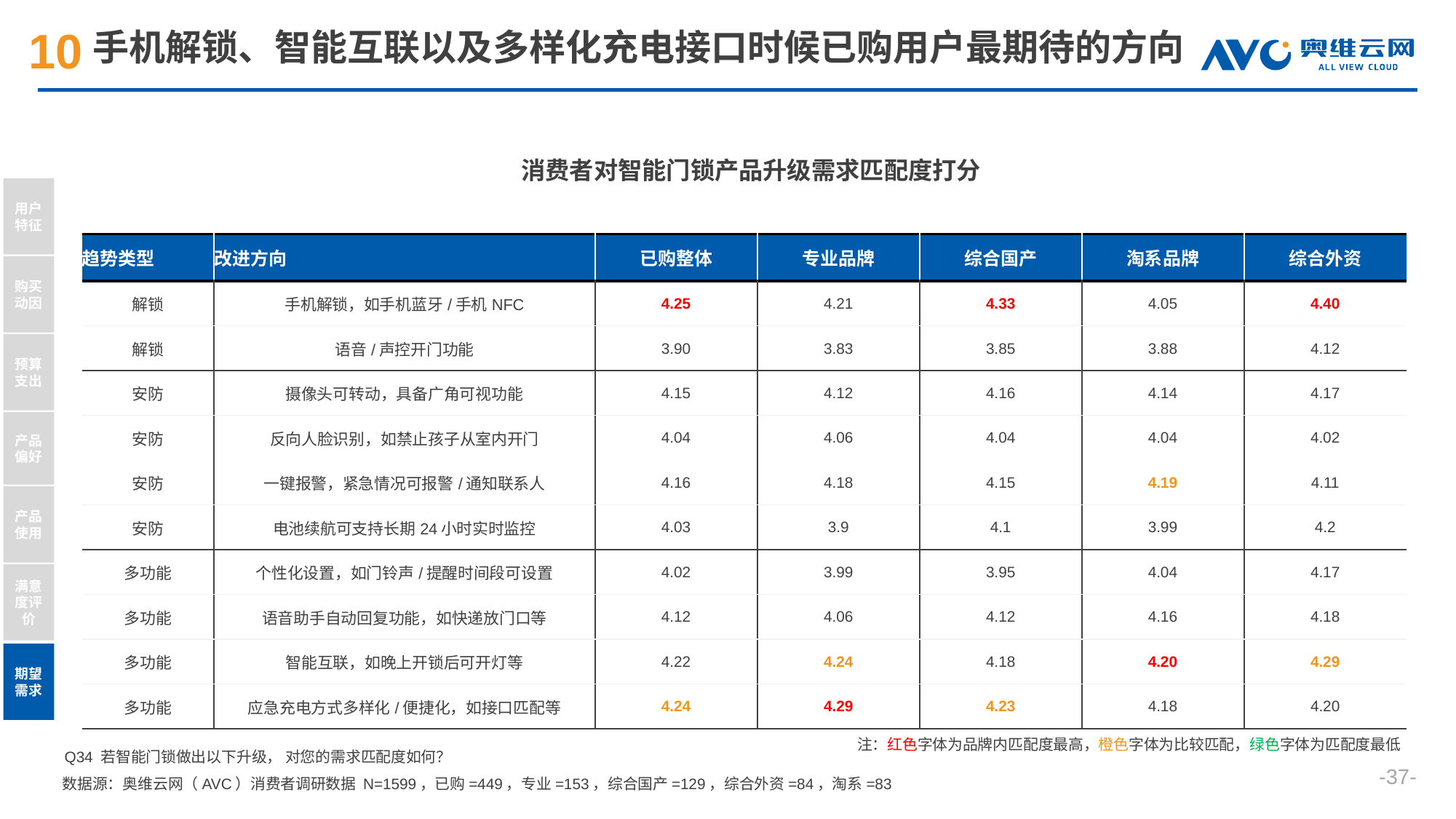

# 手机解锁、智能互联以及多样化充电接口时候已购用户最期待的方向
消费者对智能门锁产品升级需求匹配度打分
用户特征
购买动因
预算支出
产品偏好
产品使用
满意度评价
期望需求
| 趋势类型 | 改进方向 | 已购整体 | 专业品牌 | 综合国产 | 淘系品牌 | 综合外资 |
| --- | --- | --- | --- | --- | --- | --- |
| 解锁 | 手机解锁，如手机蓝牙/手机NFC | 4.25 | 4.21 | 4.33 | 4.05 | 4.40 |
| 解锁 | 语音/声控开门功能 | 3.90 | 3.83 | 3.85 | 3.88 | 4.12 |
| 安防 | 摄像头可转动，具备广角可视功能 | 4.15 | 4.12 | 4.16 | 4.14 | 4.17 |
| 安防 | 反向人脸识别，如禁止孩子从室内开门 | 4.04 | 4.06 | 4.04 | 4.04 | 4.02 |
| 安防 | 一键报警，紧急情况可报警/通知联系人 | 4.16 | 4.18 | 4.15 | 4.19 | 4.11 |
| 安防 | 电池续航可支持长期24小时实时监控 | 4.03 | 3.9 | 4.1 | 3.99 | 4.2 |
| 多功能 | 个性化设置，如门铃声/提醒时间段可设置 | 4.02 | 3.99 | 3.95 | 4.04 | 4.17 |
| 多功能 | 语音助手自动回复功能，如快递放门口等 | 4.12 | 4.06 | 4.12 | 4.16 | 4.18 |
| 多功能 | 智能互联，如晚上开锁后可开灯等 | 4.22 | 4.24 | 4.18 | 4.20 | 4.29 |
| 多功能 | 应急充电方式多样化/便捷化，如接口匹配等 | 4.24 | 4.29 | 4.23 | 4.18 | 4.20 |
注：红色字体为品牌内匹配度最高，橙色字体为比较匹配，绿色字体为匹配度最低
Q34 若智能门锁做出以下升级， 对您的需求匹配度如何？
-37-
数据源：奥维云网（AVC）消费者调研数据 N=1599，已购=449，专业=153，综合国产=129，综合外资=84，淘系=83